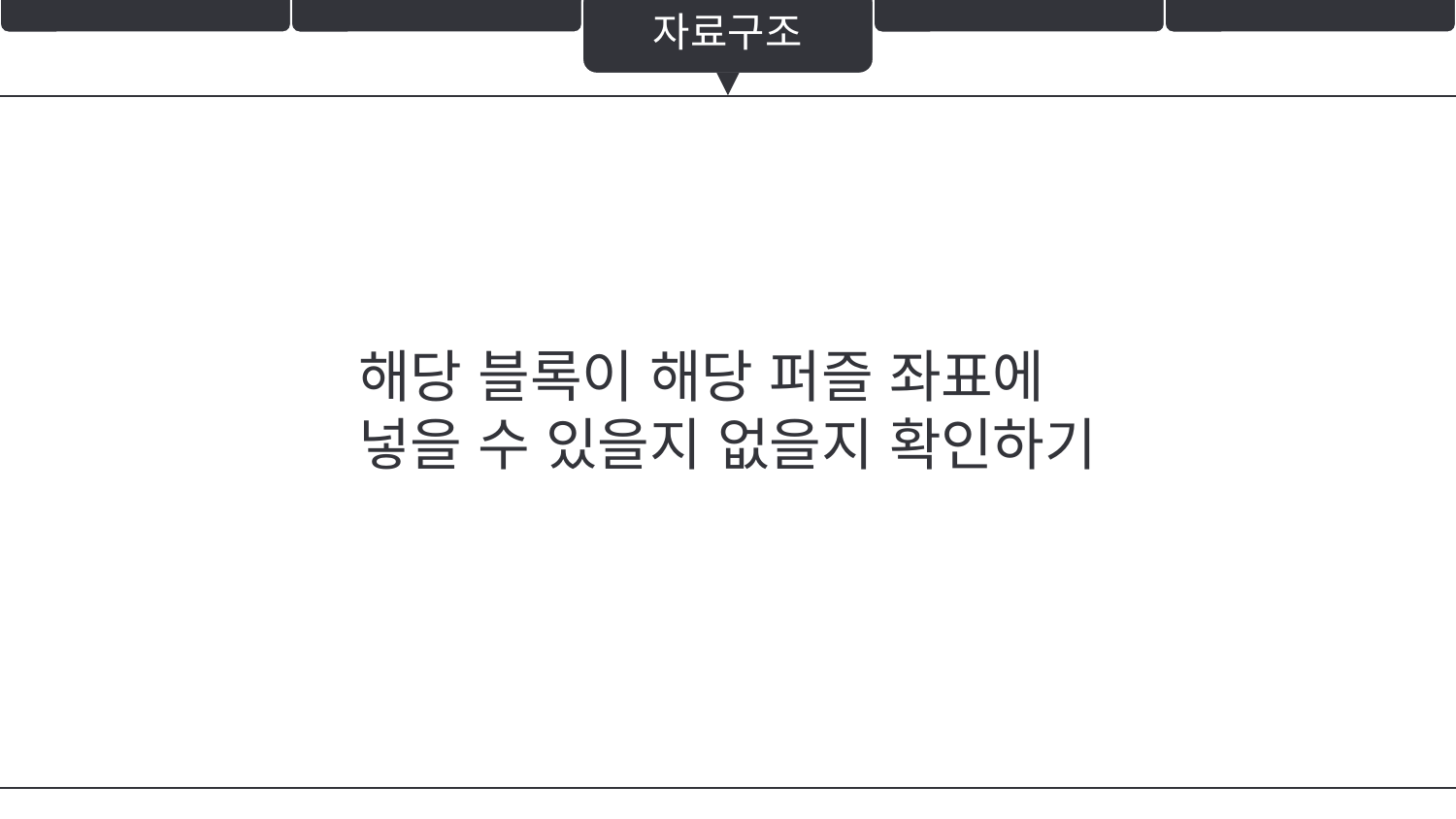

자료구조
해당 블록이 해당 퍼즐 좌표에
넣을 수 있을지 없을지 확인하기